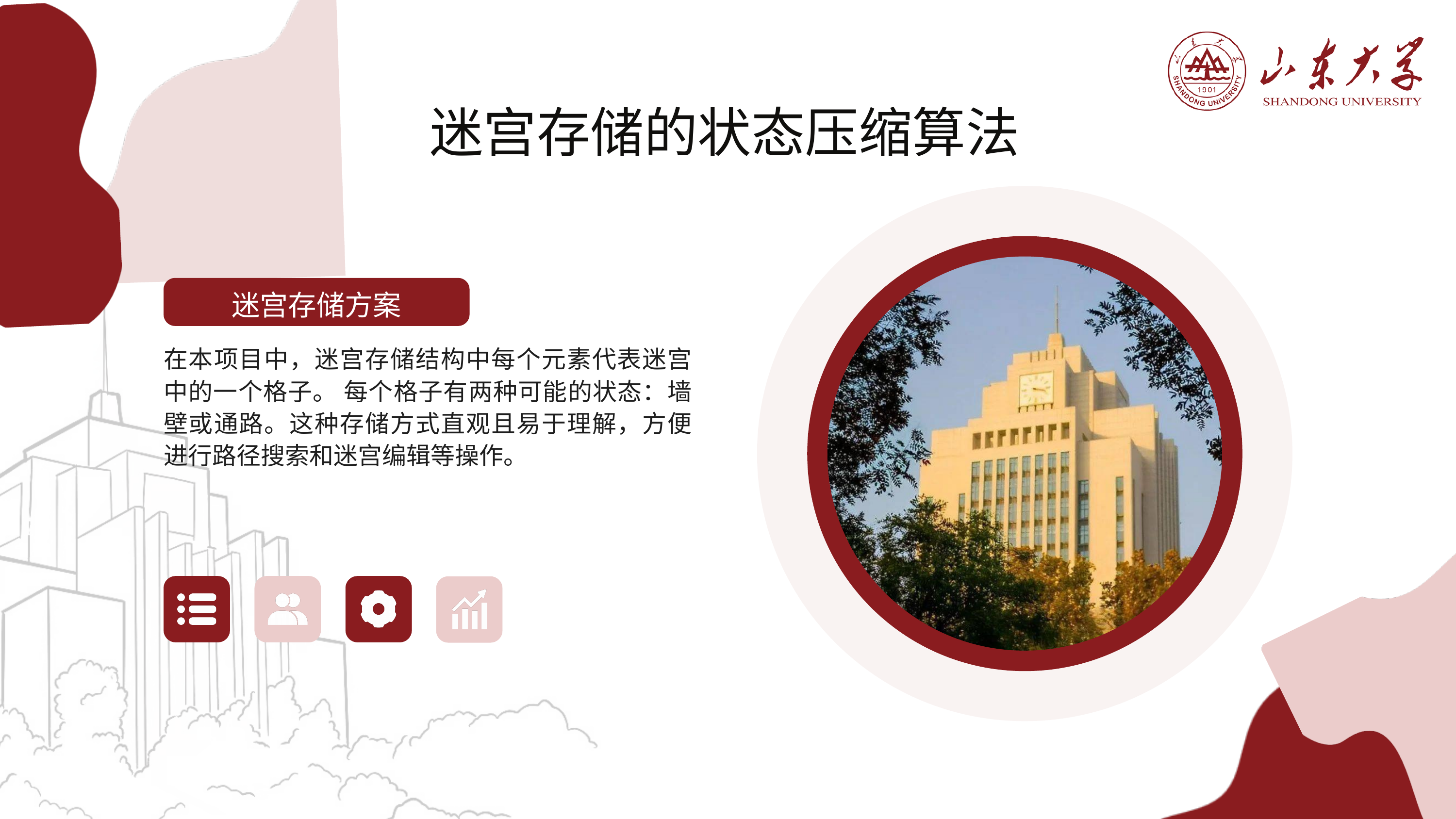

迷宫存储的状态压缩算法

迷宫存储方案

在本项目中，迷宫存储结构中每个元素代表迷宫中的一个格子。 每个格子有两种可能的状态：墙壁或通路。这种存储方式直观且易于理解，方便进行路径搜索和迷宫编辑等操作。